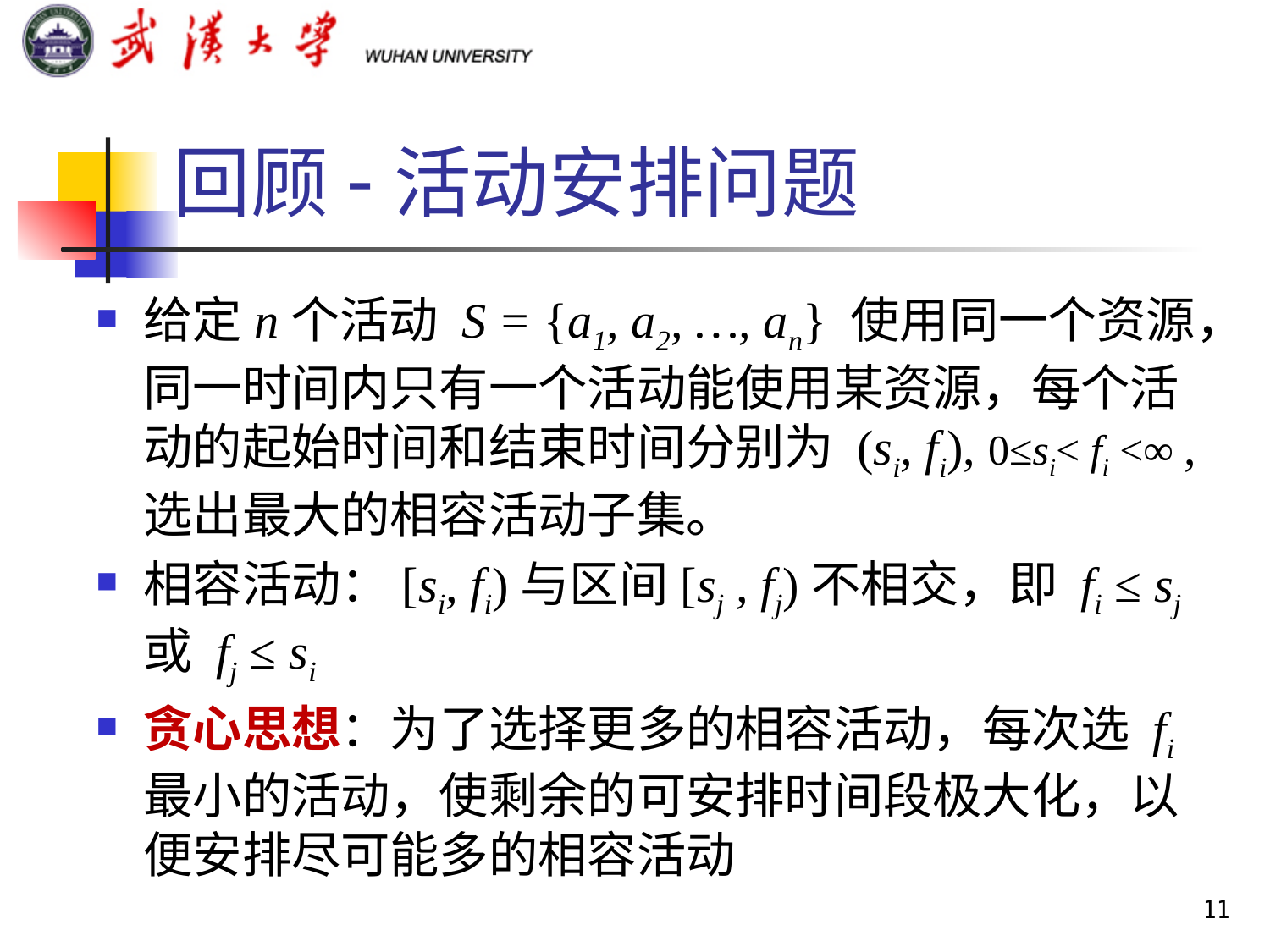

# 回顾-活动安排问题
给定n个活动 S = {a1, a2, …, an} 使用同一个资源，同一时间内只有一个活动能使用某资源，每个活动的起始时间和结束时间分别为 (si, fi), 0≤si< fi <∞ , 选出最大的相容活动子集。
相容活动：[si, fi)与区间[sj , fj)不相交，即 fi ≤ sj 或 fj ≤ si
贪心思想：为了选择更多的相容活动，每次选 fi最小的活动，使剩余的可安排时间段极大化，以便安排尽可能多的相容活动
11